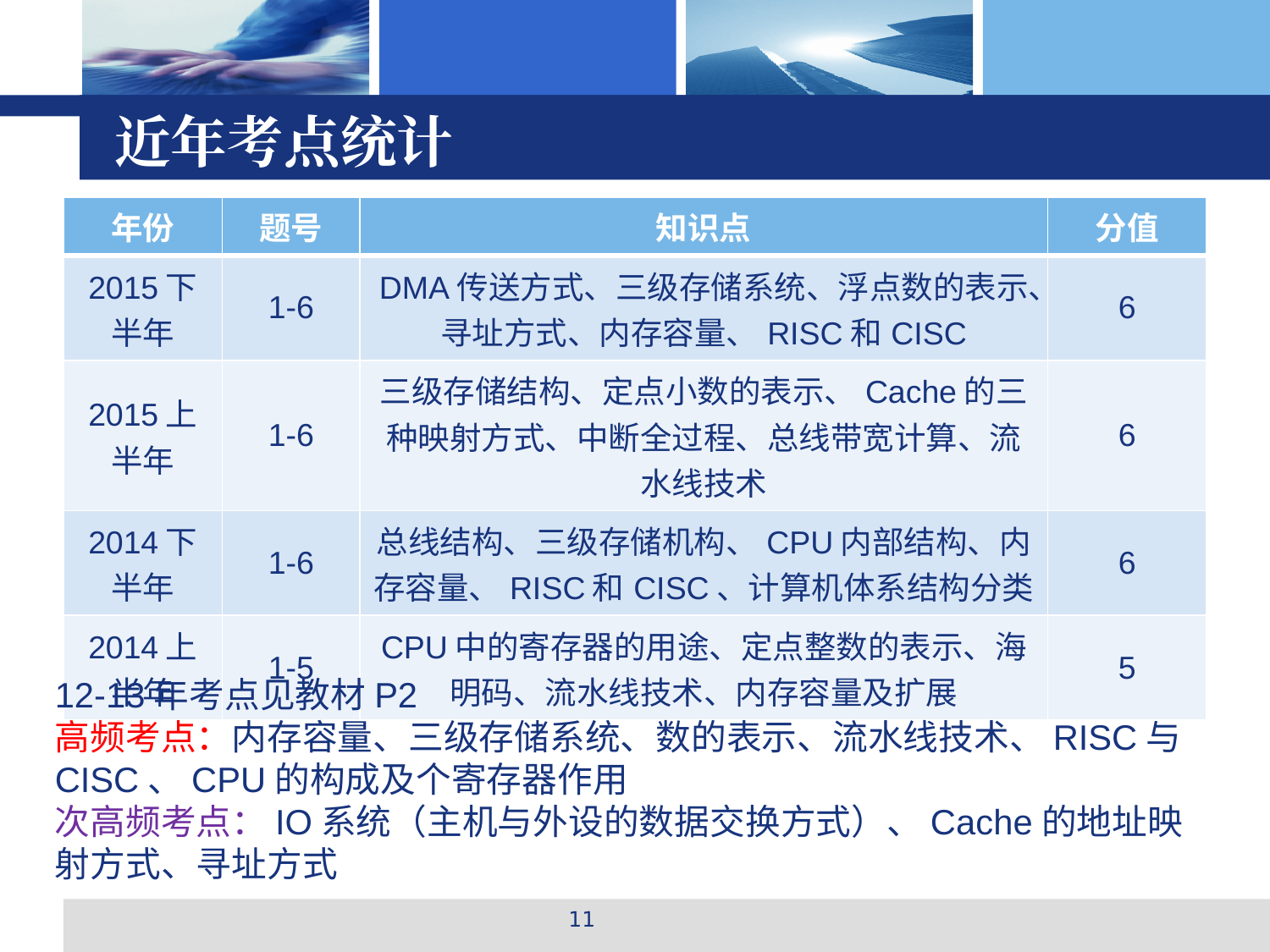

# 近年考点统计
| 年份 | 题号 | 知识点 | 分值 |
| --- | --- | --- | --- |
| 2015下半年 | 1-6 | DMA传送方式、三级存储系统、浮点数的表示、寻址方式、内存容量、RISC和CISC | 6 |
| 2015上半年 | 1-6 | 三级存储结构、定点小数的表示、Cache的三种映射方式、中断全过程、总线带宽计算、流水线技术 | 6 |
| 2014下半年 | 1-6 | 总线结构、三级存储机构、CPU内部结构、内存容量、RISC和CISC、计算机体系结构分类 | 6 |
| 2014上半年 | 1-5 | CPU中的寄存器的用途、定点整数的表示、海明码、流水线技术、内存容量及扩展 | 5 |
12-13年考点见教材P2
高频考点：内存容量、三级存储系统、数的表示、流水线技术、RISC与CISC、CPU的构成及个寄存器作用
次高频考点：IO系统（主机与外设的数据交换方式）、Cache的地址映射方式、寻址方式
11